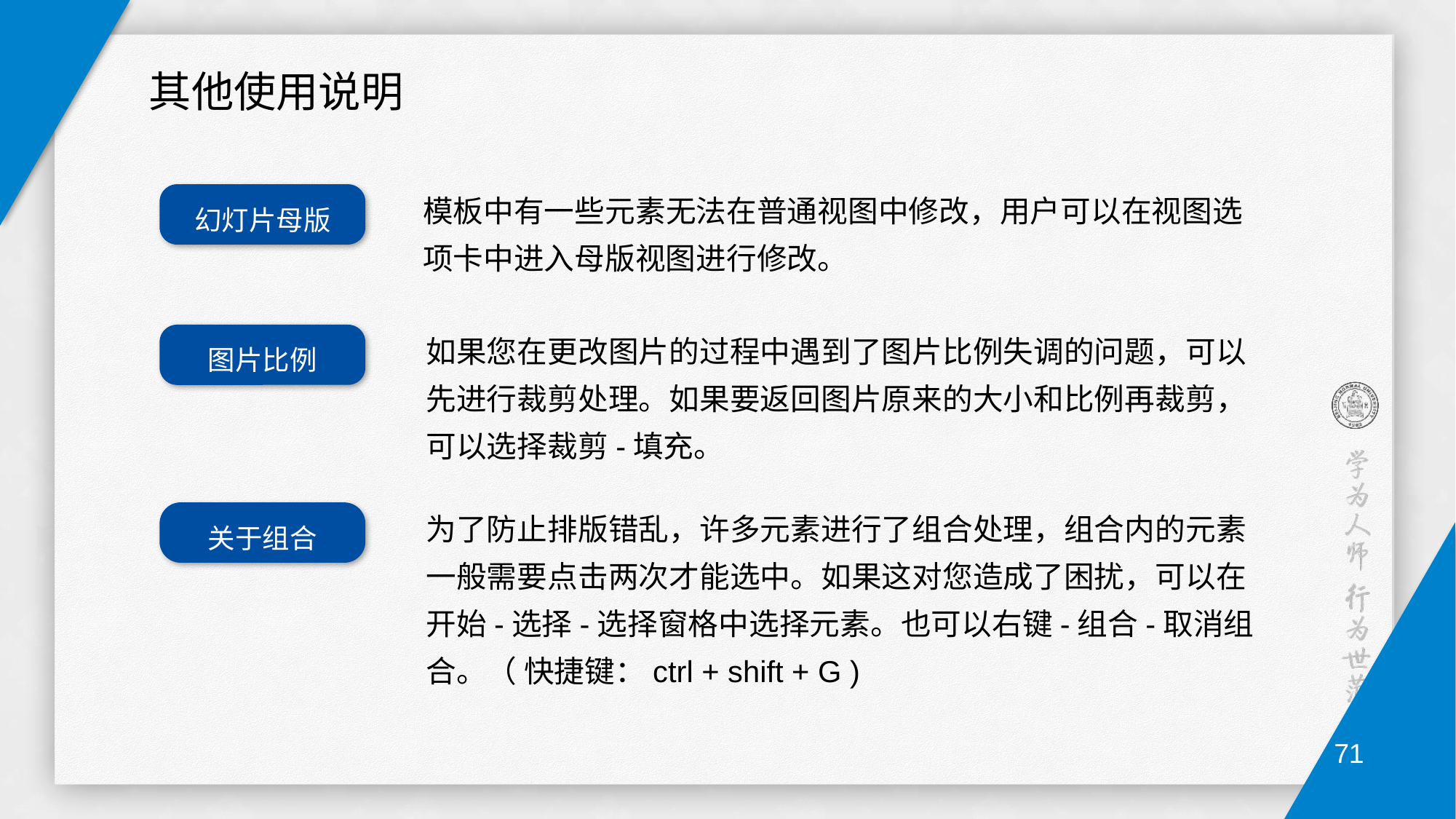

其他使用说明
模板中有一些元素无法在普通视图中修改，用户可以在视图选项卡中进入母版视图进行修改。
幻灯片母版
如果您在更改图片的过程中遇到了图片比例失调的问题，可以先进行裁剪处理。如果要返回图片原来的大小和比例再裁剪，可以选择裁剪-填充。
图片比例
为了防止排版错乱，许多元素进行了组合处理，组合内的元素一般需要点击两次才能选中。如果这对您造成了困扰，可以在开始-选择-选择窗格中选择元素。也可以右键-组合-取消组合。（ 快捷键：ctrl + shift + G )
关于组合